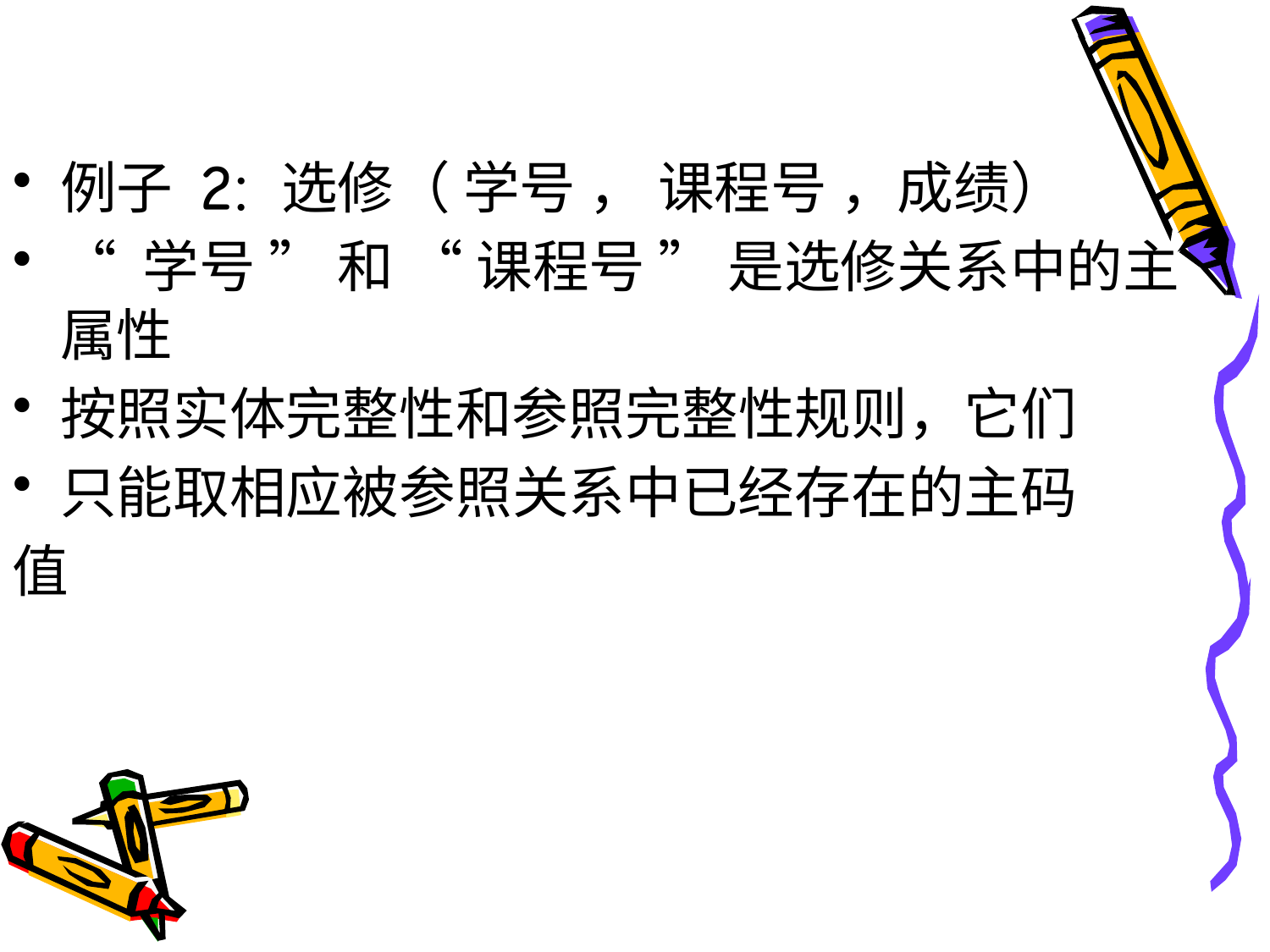

#
例子 2: 选修（ 学号 ， 课程号 ，成绩）
“ 学号 ” 和 “ 课程号 ” 是选修关系中的主属性
按照实体完整性和参照完整性规则，它们
只能取相应被参照关系中已经存在的主码
值